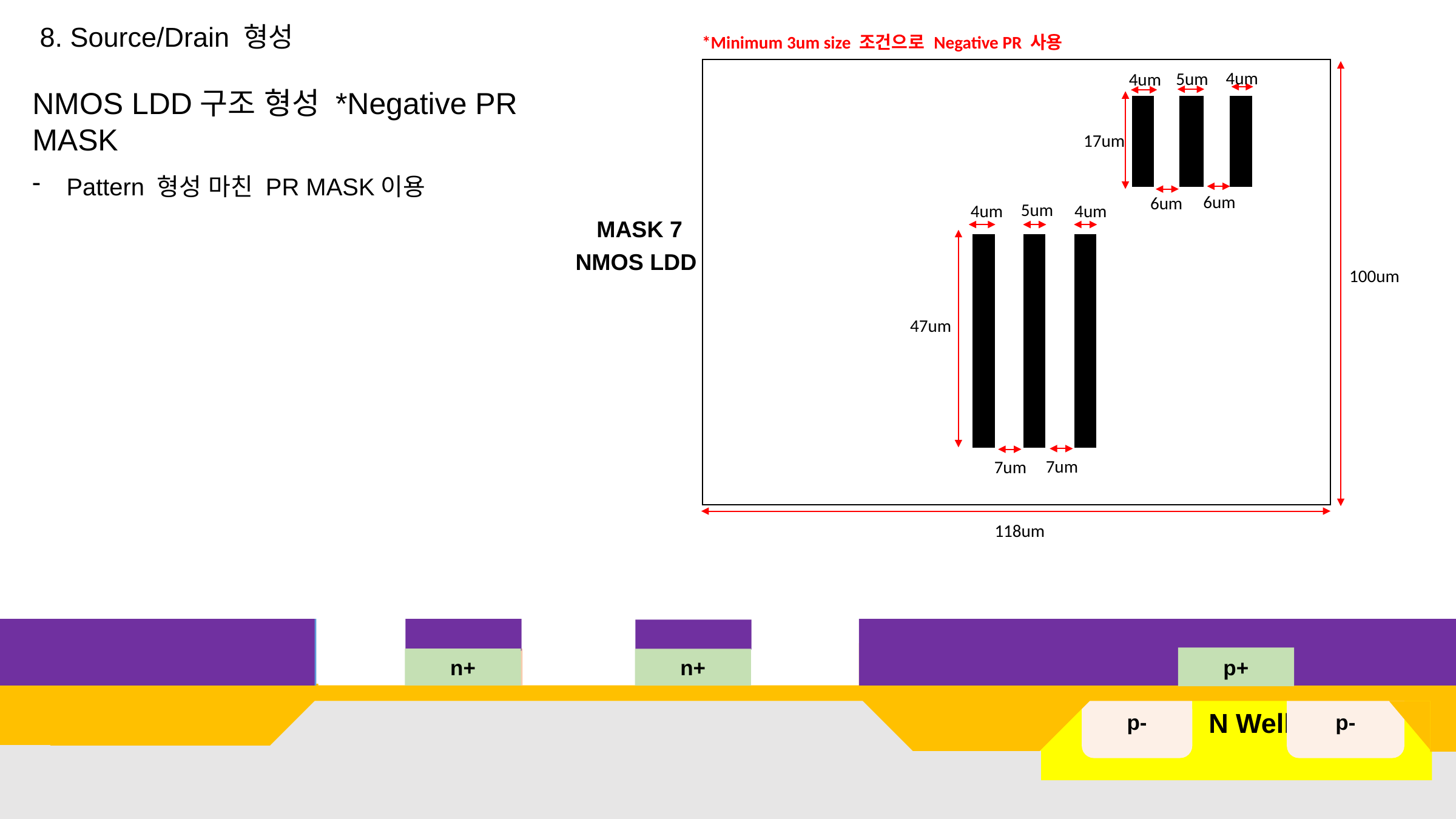

8. Source/Drain 형성
*Minimum 3um size 조건으로 Negative PR 사용

4um
5um
4um
NMOS LDD구조 형성 *Negative PR MASK

Pattern 형성 마친 PR MASK이용

17um
6um
6um
5um
4um
4um
MASK 7

NMOS LDD
100um
47um
7um
7um
118um

p+
n+
n+
n+

p-
p-

           N Well